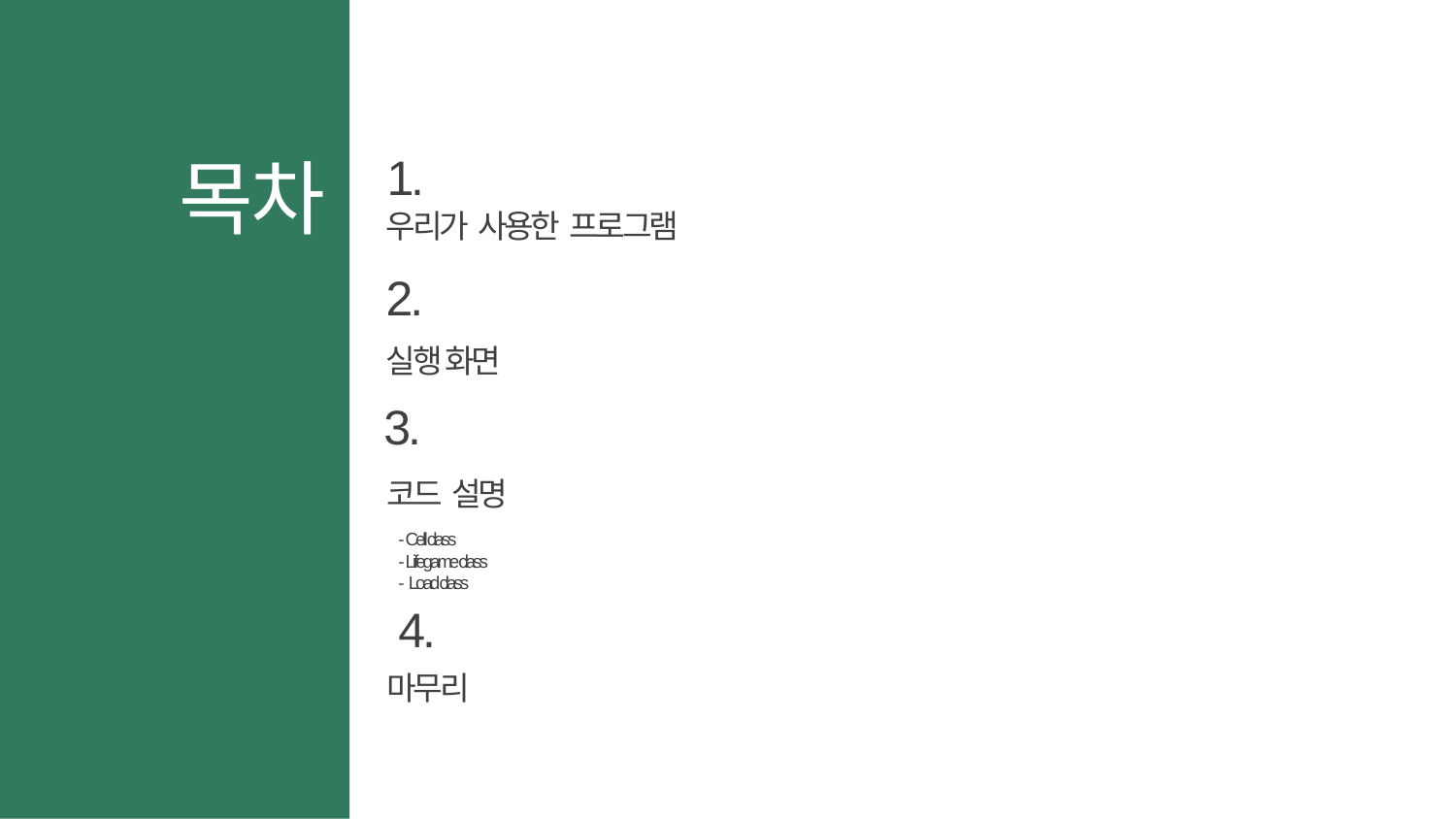

목차
1.
우리가  사용한  프로그램
2.
실행 화면
3.
코드  설명
-  Cell class
-  Lifegame class
-  Load class
4.
마무리